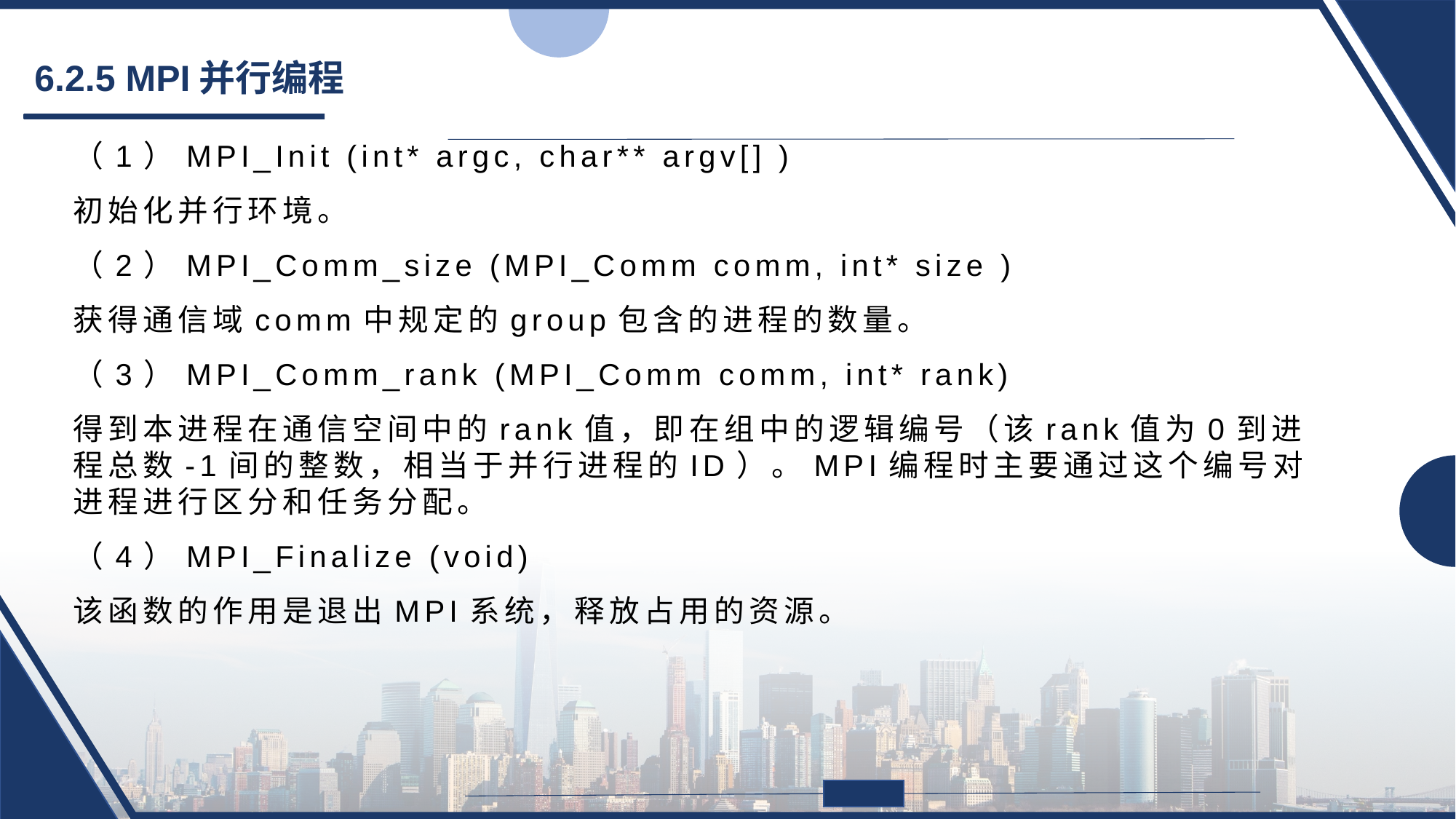

# 6.2.5 MPI并行编程
（1）MPI_Init (int* argc, char** argv[] )
初始化并行环境。
（2）MPI_Comm_size (MPI_Comm comm, int* size )
获得通信域comm中规定的group包含的进程的数量。
（3）MPI_Comm_rank (MPI_Comm comm, int* rank)
得到本进程在通信空间中的rank值，即在组中的逻辑编号（该rank值为0到进程总数-1间的整数，相当于并行进程的ID）。MPI编程时主要通过这个编号对进程进行区分和任务分配。
（4）MPI_Finalize (void)
该函数的作用是退出MPI系统，释放占用的资源。